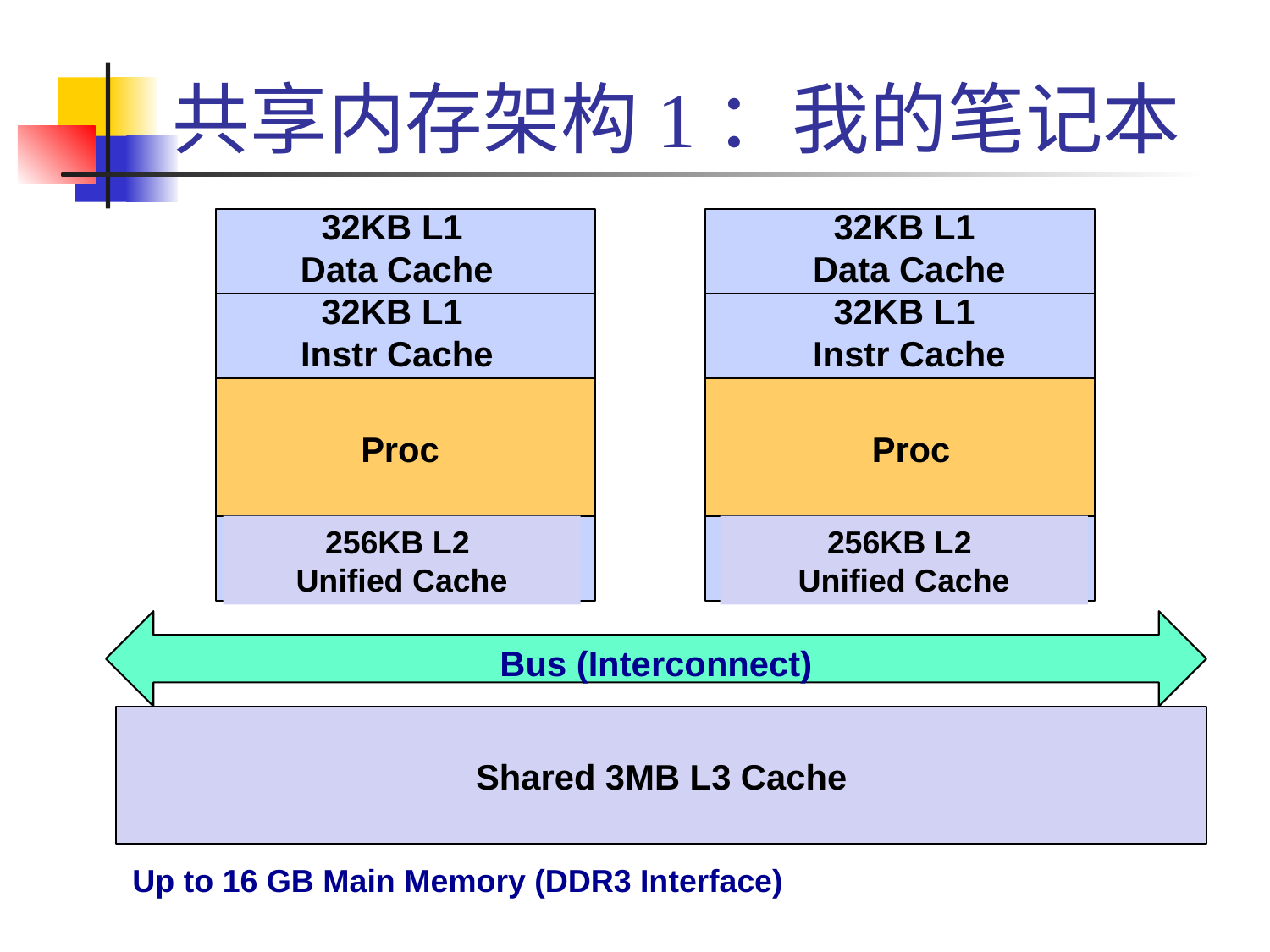

# 共享内存架构1：我的笔记本

32KB L1
Data Cache
32KB L1
Data Cache

32KB L1
Instr Cache
32KB L1
Instr Cache

Proc
Proc

256KB L2
Unified Cache

256KB L2
Unified Cache
Bus (Interconnect)

Shared 3MB L3 Cache
Up to 16 GB Main Memory (DDR3 Interface)